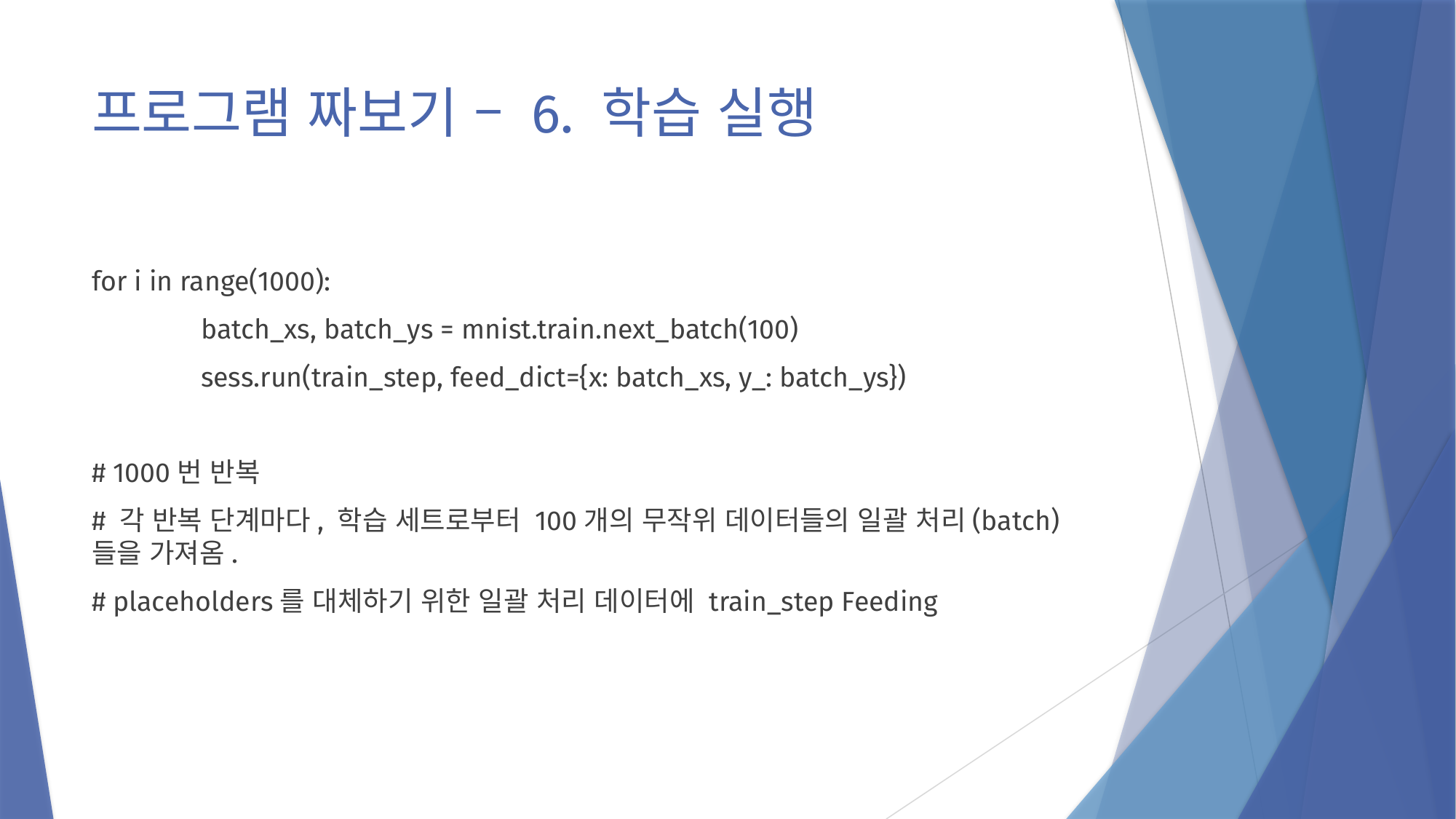

# 프로그램 짜보기 – 6. 학습 실행
for i in range(1000):
	batch_xs, batch_ys = mnist.train.next_batch(100)
	sess.run(train_step, feed_dict={x: batch_xs, y_: batch_ys})

# 1000번 반복
# 각 반복 단계마다, 학습 세트로부터 100개의 무작위 데이터들의 일괄 처리(batch)들을 가져옴.
# placeholders를 대체하기 위한 일괄 처리 데이터에 train_step Feeding